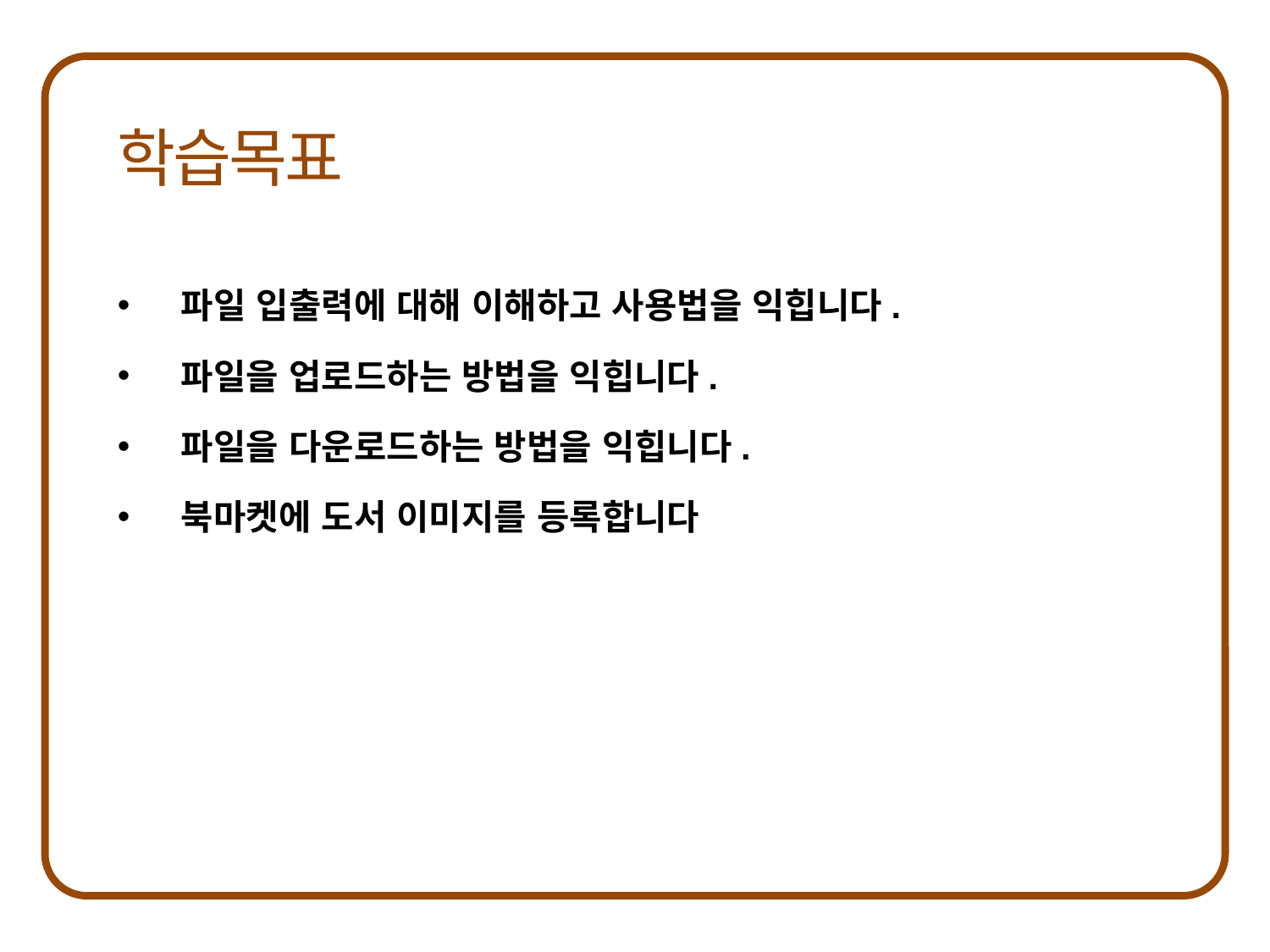

파일 입출력에 대해 이해하고 사용법을 익힙니다.
파일을 업로드하는 방법을 익힙니다.
파일을 다운로드하는 방법을 익힙니다.
북마켓에 도서 이미지를 등록합니다